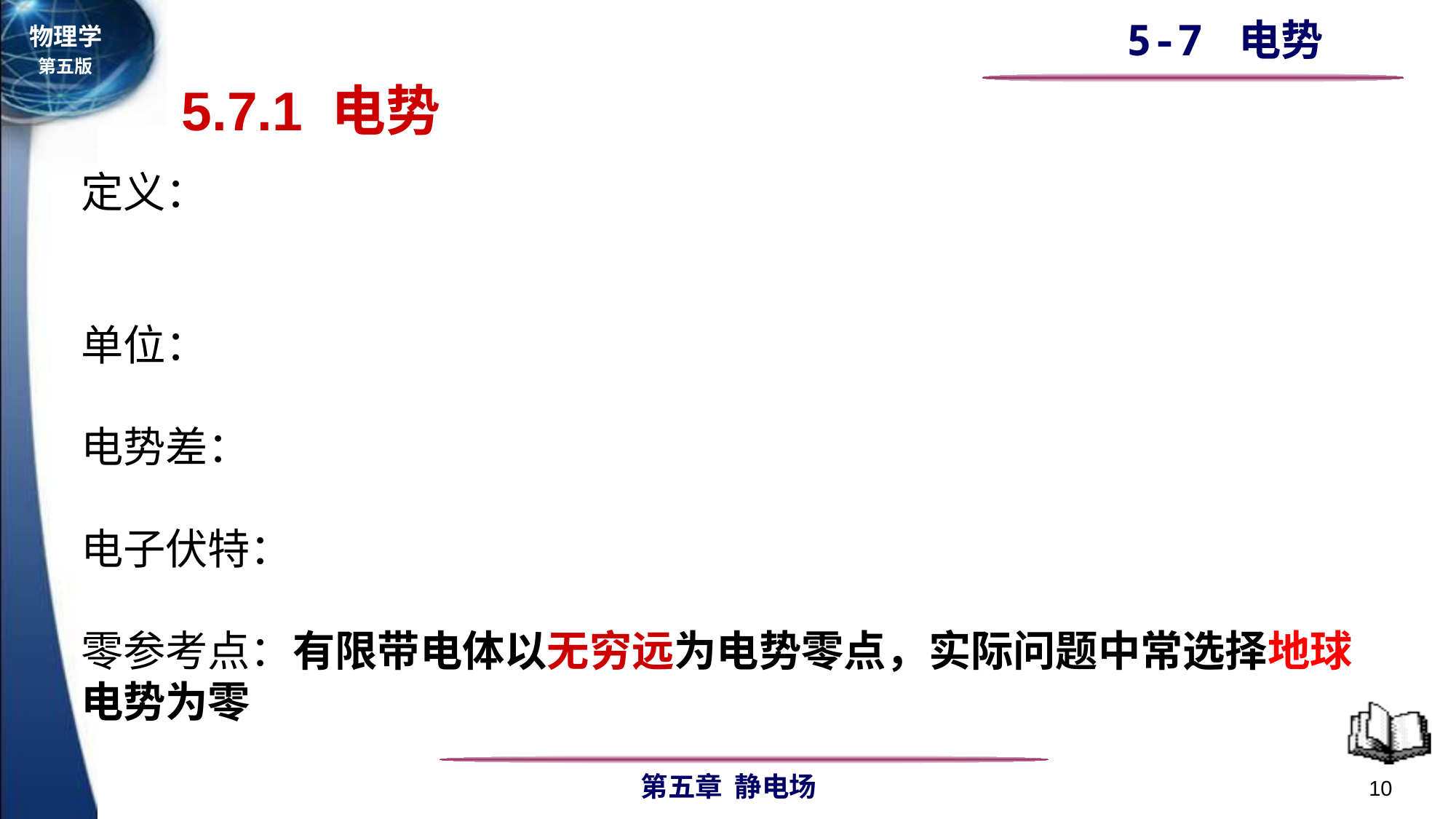

5.7.1 电势
定义：

单位：

电势差：

电子伏特：

零参考点：有限带电体以无穷远为电势零点，实际问题中常选择地球电势为零

10